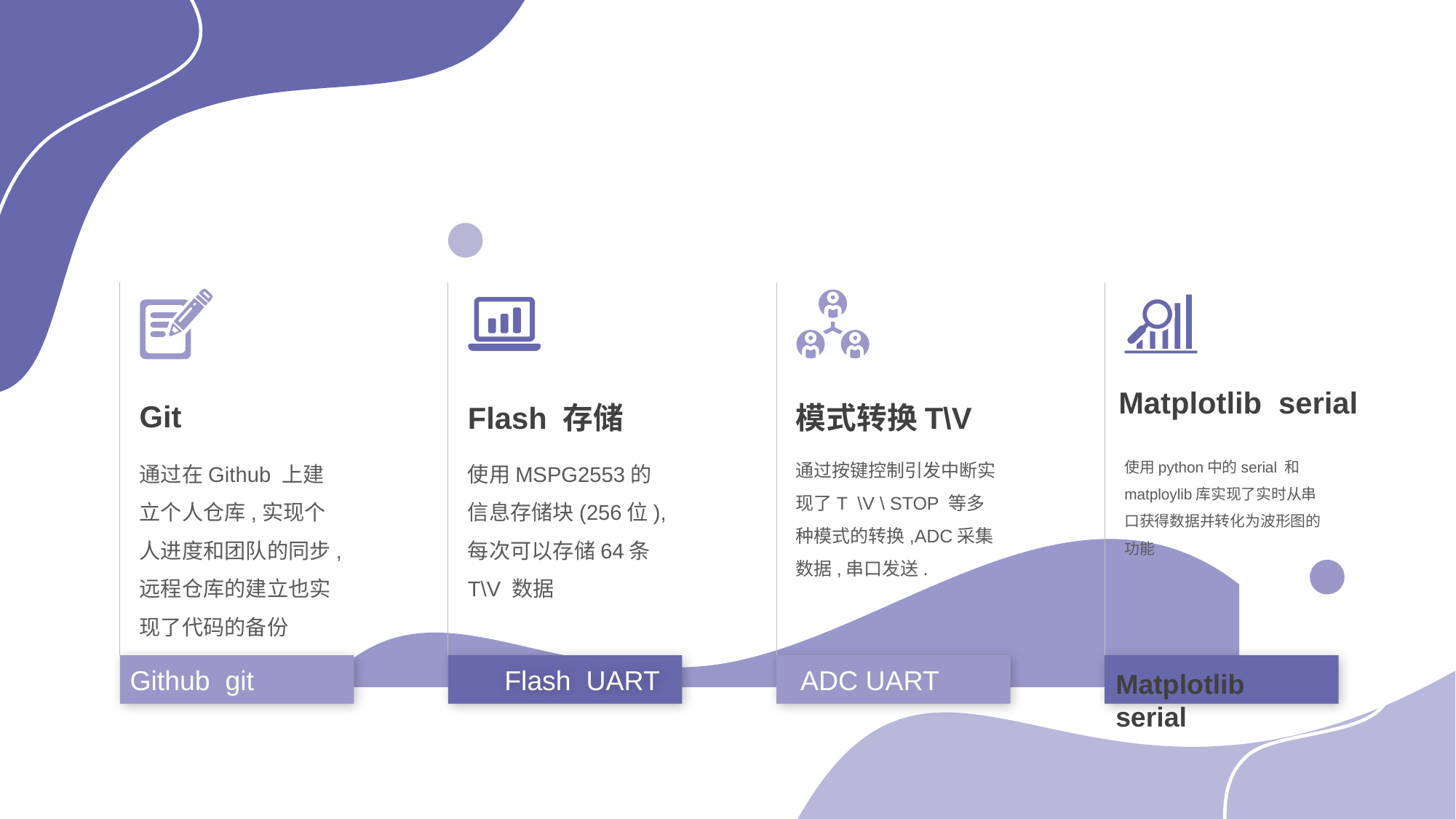

Git
通过在Github 上建立个人仓库,实现个人进度和团队的同步,远程仓库的建立也实现了代码的备份
Github  git

Flash 存储
使用MSPG2553的信息存储块(256位),每次可以存储64条T\V 数据
Flash  UART

模式转换T\V
通过按键控制引发中断实现了T  \V \ STOP 等多种模式的转换,ADC采集数据,串口发送.
ADC UART

Matplotlib  serial
使用python中的serial 和matploylib库实现了实时从串口获得数据并转化为波形图的功能
Matplotlib  serial